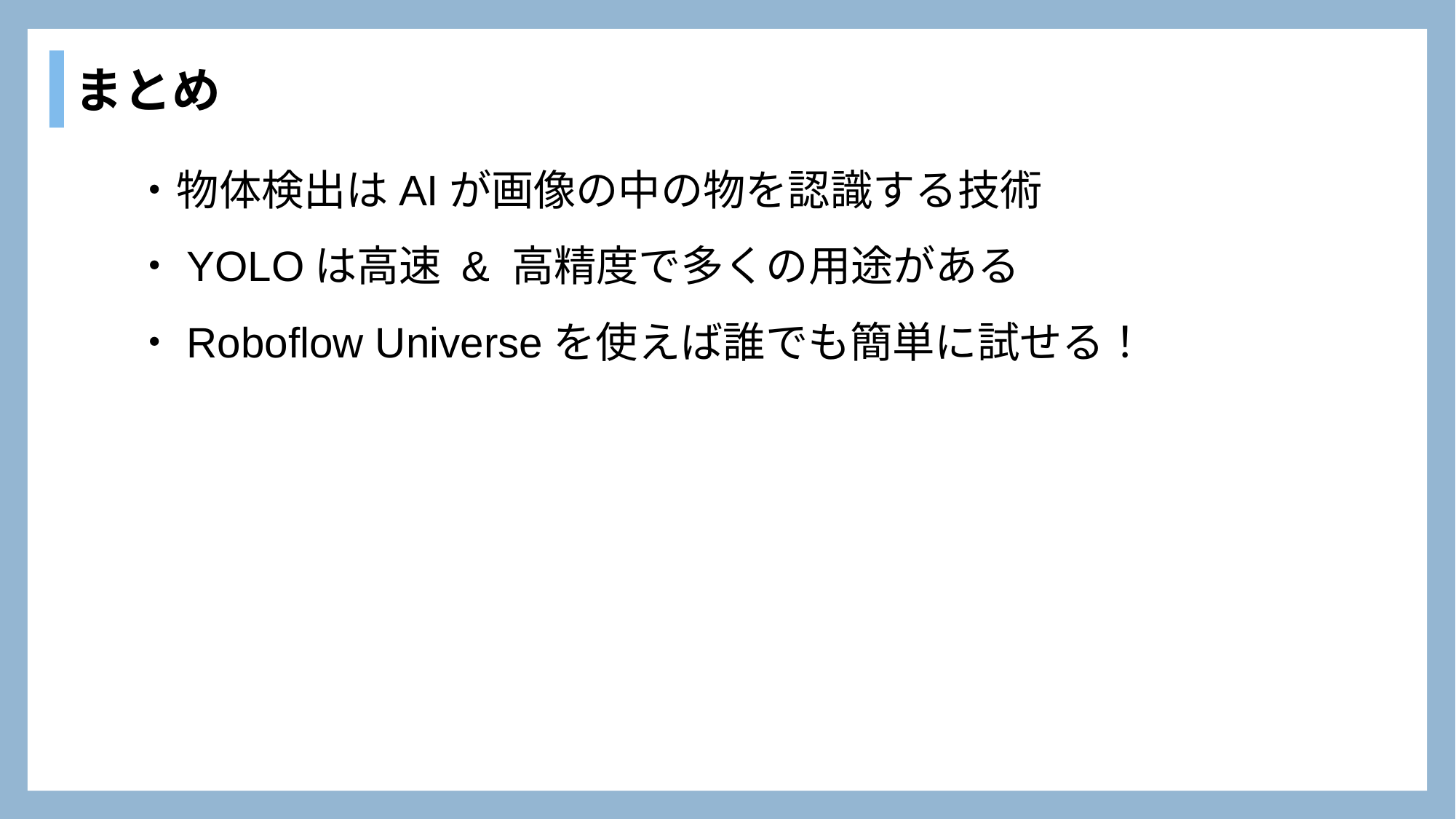

まとめ
・物体検出はAIが画像の中の物を認識する技術
・YOLOは高速 & 高精度で多くの用途がある
・Roboflow Universeを使えば誰でも簡単に試せる！